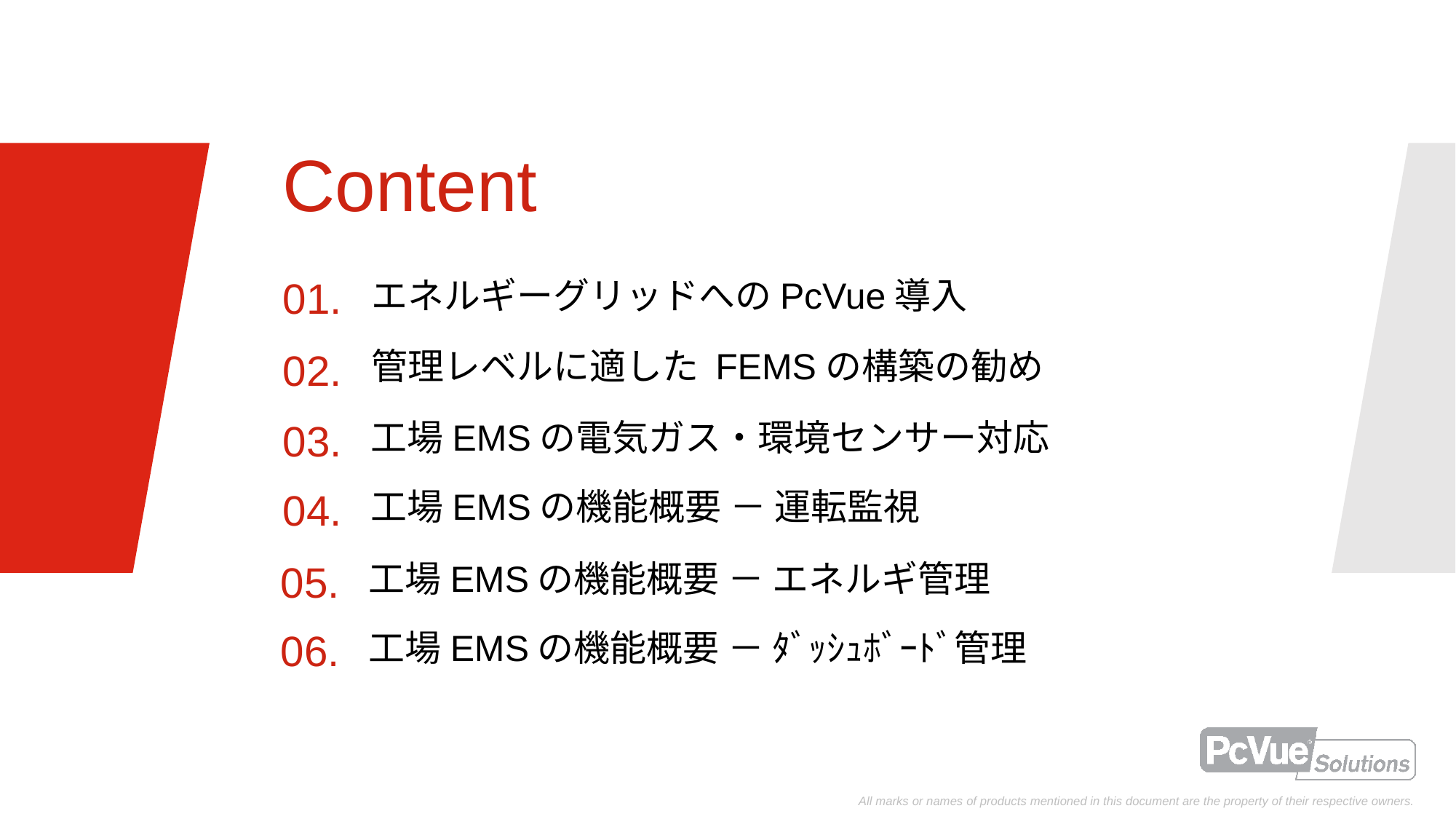

# Content
01.
エネルギーグリッドへのPcVue導入
管理レベルに適した FEMSの構築の勧め
02.
工場EMSの電気ガス・環境センサー対応
03.
04.
工場EMSの機能概要 － 運転監視
05.
工場EMSの機能概要 － エネルギ管理
06.
工場EMSの機能概要 － ﾀﾞｯｼｭﾎﾞｰﾄﾞ管理